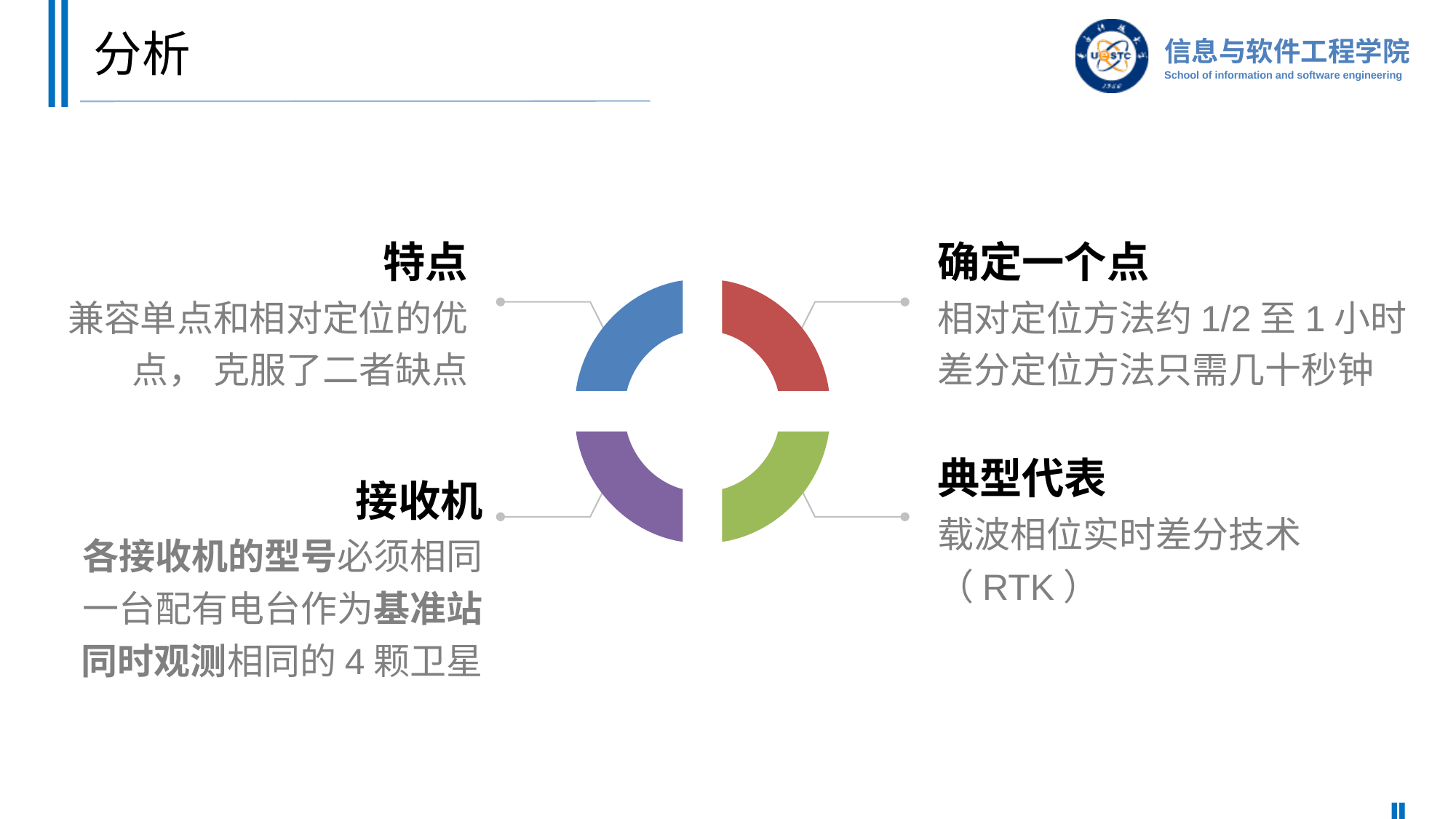

# 分析
特点
兼容单点和相对定位的优点， 克服了二者缺点
确定一个点
相对定位方法约1/2至1小时
差分定位方法只需几十秒钟

接收机
各接收机的型号必须相同
一台配有电台作为基准站
同时观测相同的4颗卫星
典型代表
载波相位实时差分技术
（RTK）